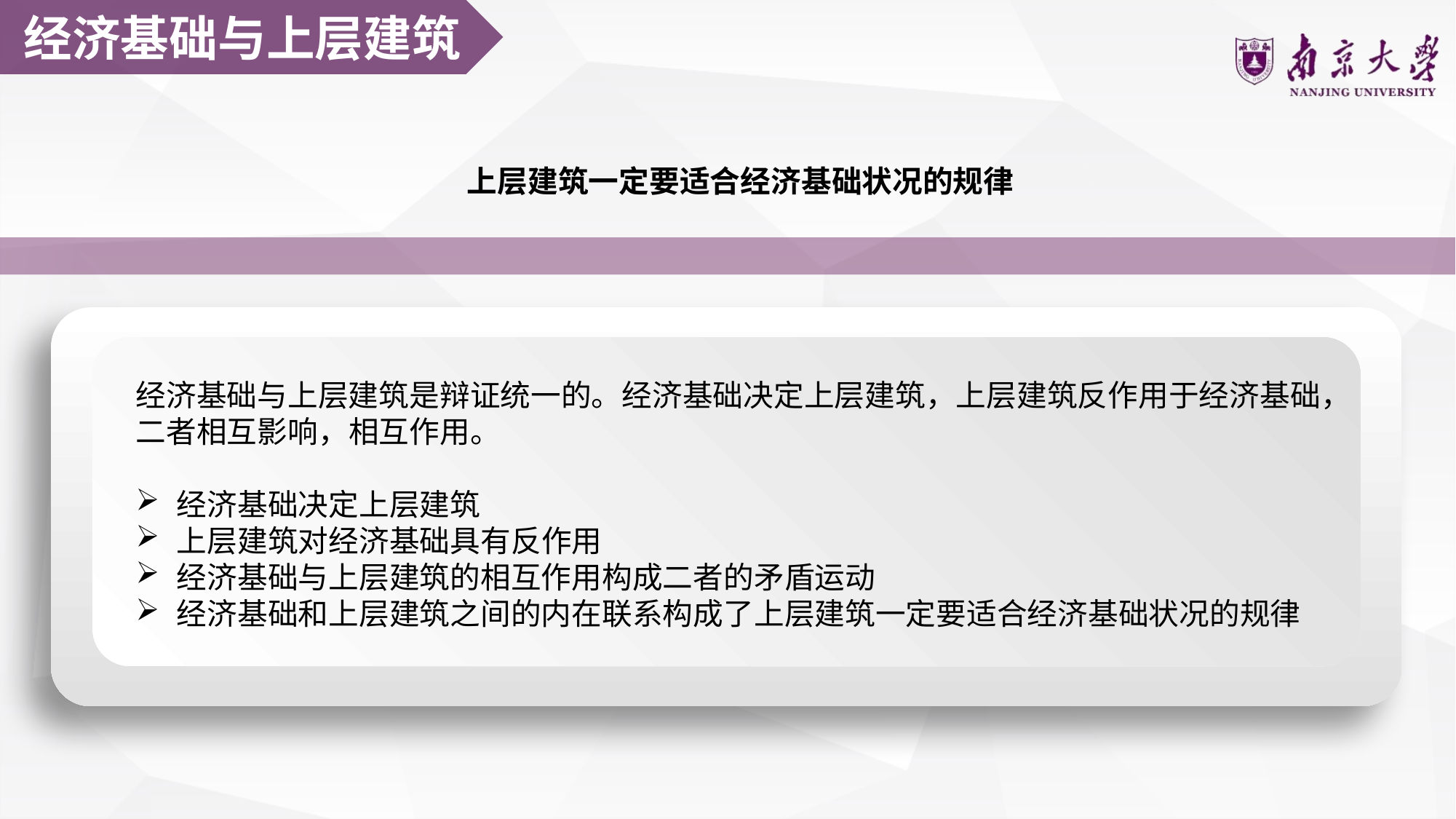

经济基础与上层建筑
上层建筑一定要适合经济基础状况的规律

经济基础与上层建筑是辩证统一的。经济基础决定上层建筑，上层建筑反作用于经济基础，二者相互影响，相互作用。

经济基础决定上层建筑
上层建筑对经济基础具有反作用
经济基础与上层建筑的相互作用构成二者的矛盾运动
经济基础和上层建筑之间的内在联系构成了上层建筑一定要适合经济基础状况的规律